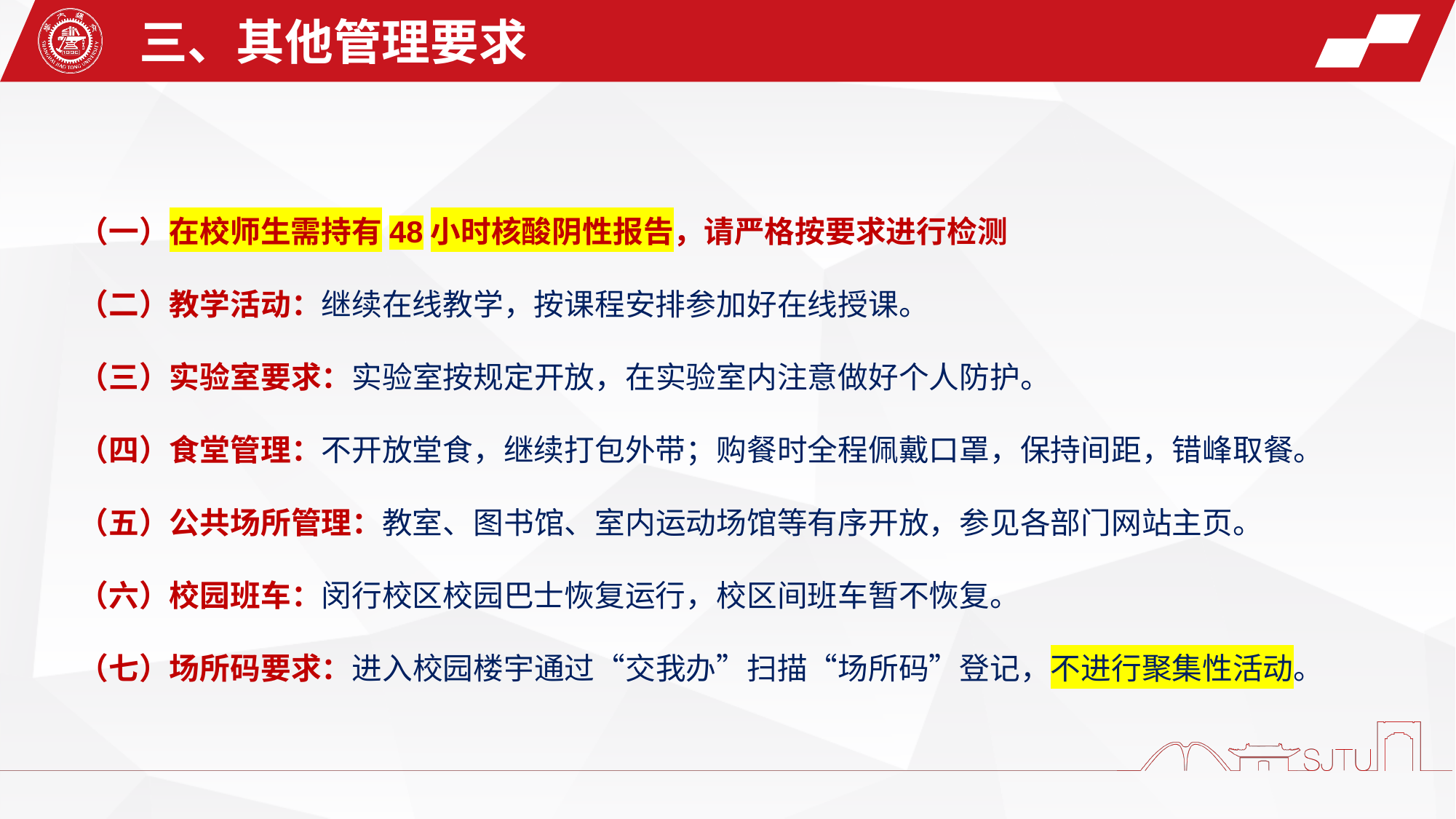

三、其他管理要求
（一）在校师生需持有48小时核酸阴性报告，请严格按要求进行检测
（二）教学活动：继续在线教学，按课程安排参加好在线授课。
（三）实验室要求：实验室按规定开放，在实验室内注意做好个人防护。
（四）食堂管理：不开放堂食，继续打包外带；购餐时全程佩戴口罩，保持间距，错峰取餐。
（五）公共场所管理：教室、图书馆、室内运动场馆等有序开放，参见各部门网站主页。
（六）校园班车：闵行校区校园巴士恢复运行，校区间班车暂不恢复。
（七）场所码要求：进入校园楼宇通过“交我办”扫描“场所码”登记，不进行聚集性活动。